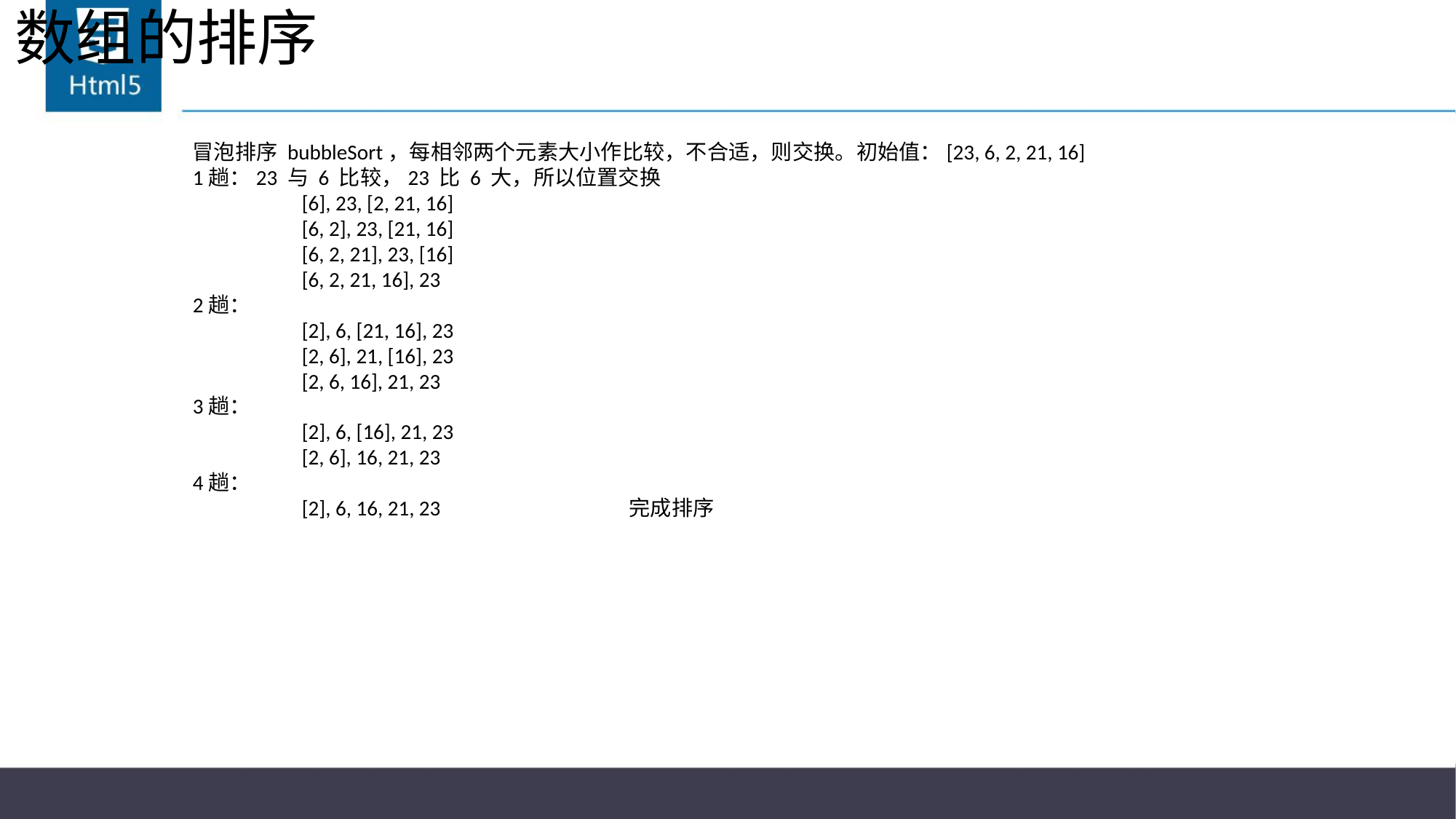

# 数组的排序
冒泡排序 bubbleSort，每相邻两个元素大小作比较，不合适，则交换。初始值：[23, 6, 2, 21, 16]
1趟：23 与 6 比较，23 比 6 大，所以位置交换
 	[6], 23, [2, 21, 16]
	[6, 2], 23, [21, 16]
	[6, 2, 21], 23, [16]
	[6, 2, 21, 16], 23
2趟：
	[2], 6, [21, 16], 23
	[2, 6], 21, [16], 23
	[2, 6, 16], 21, 23
3趟：
	[2], 6, [16], 21, 23
	[2, 6], 16, 21, 23
4趟：
	[2], 6, 16, 21, 23  		完成排序